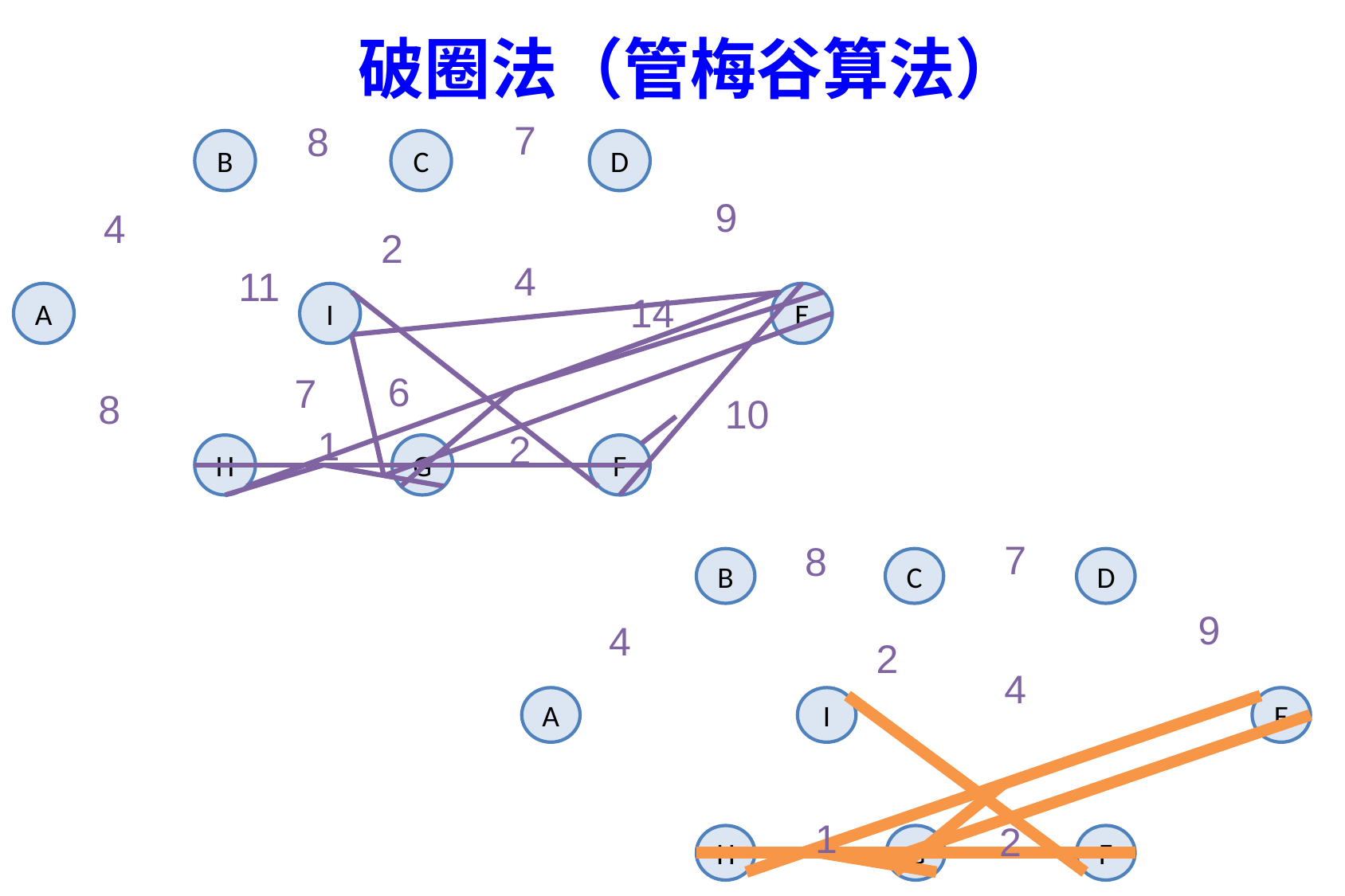

# 破圈法（管梅谷算法）
7
8
B
C
D
9
4
2
4
11
14
A
I
E
6
7
8
10
1
2
H
G
F
7
8
B
C
D
9
4
2
4
A
I
E
1
2
H
G
F